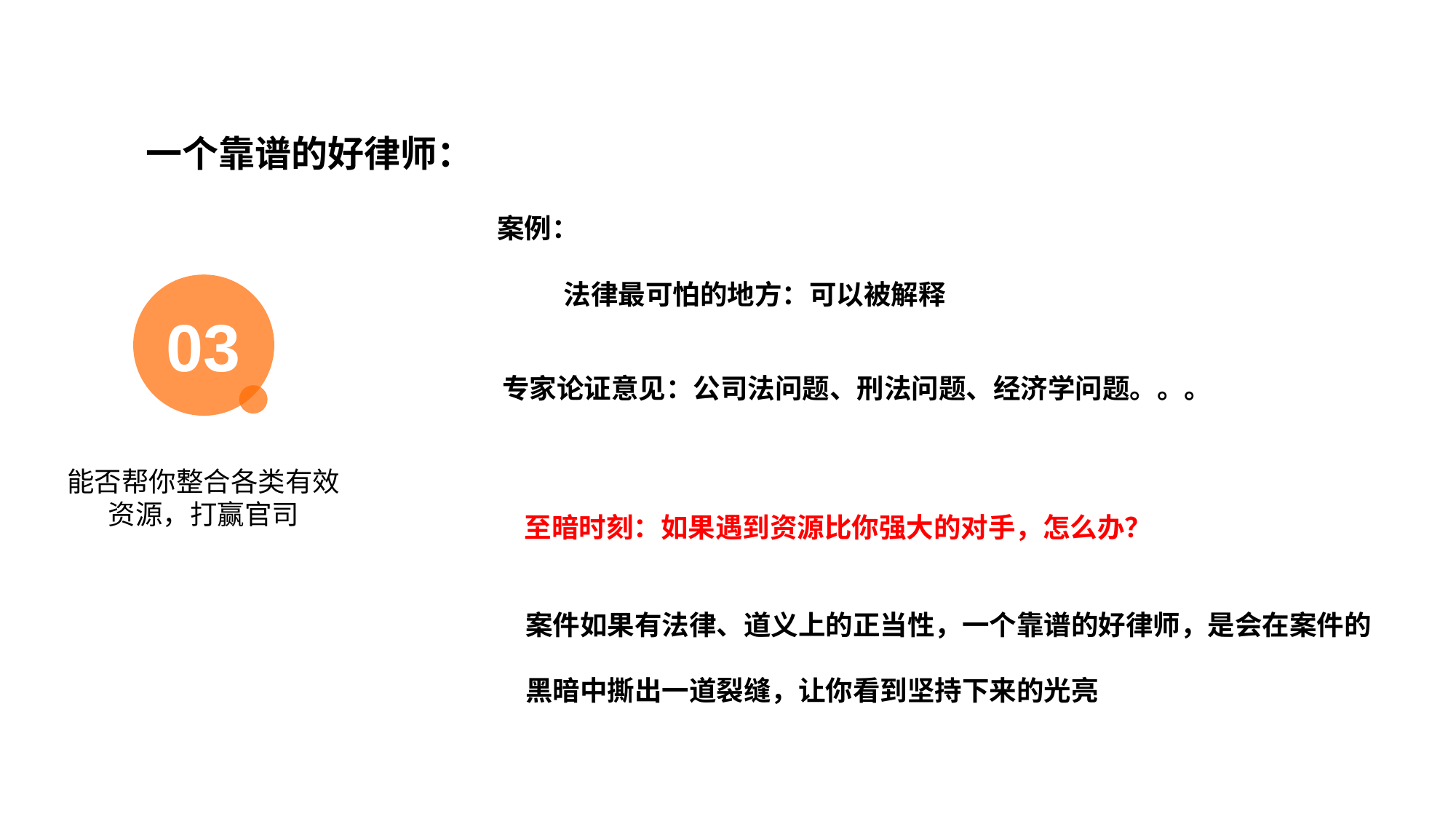

目录展示如果想增加/去除观点数量，复制增加/去除，间距均分
一个靠谱的好律师：
案例：
法律最可怕的地方：可以被解释

03
专家论证意见：公司法问题、刑法问题、经济学问题。。。

能否帮你整合各类有效
资源，打赢官司
至暗时刻：如果遇到资源比你强大的对手，怎么办？
案件如果有法律、道义上的正当性，一个靠谱的好律师，是会在案件的

黑暗中撕出一道裂缝，让你看到坚持下来的光亮